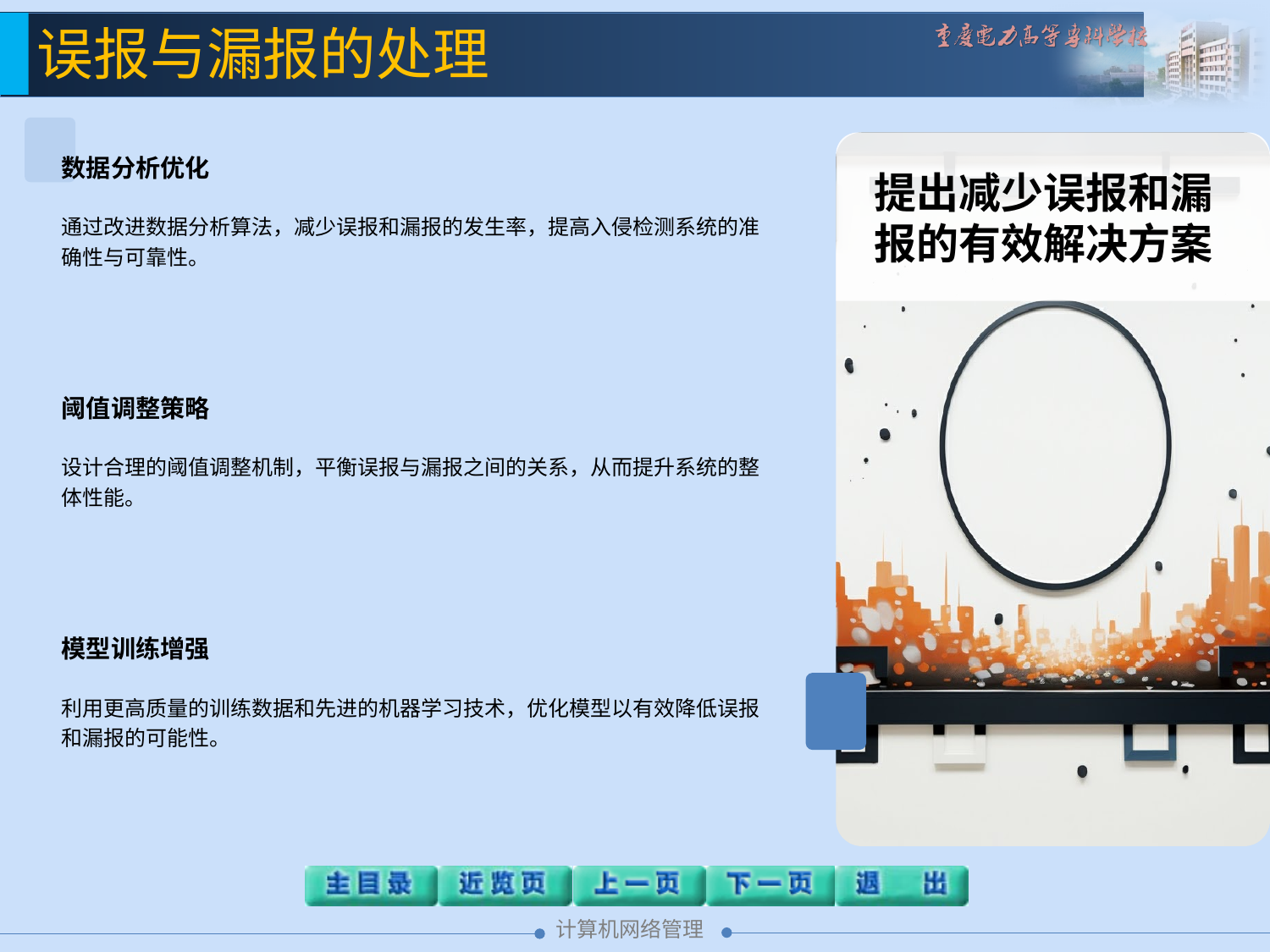

误报与漏报的处理

数据分析优化
通过改进数据分析算法，减少误报和漏报的发生率，提高入侵检测系统的准确性与可靠性。
阈值调整策略
设计合理的阈值调整机制，平衡误报与漏报之间的关系，从而提升系统的整体性能。
模型训练增强
利用更高质量的训练数据和先进的机器学习技术，优化模型以有效降低误报和漏报的可能性。

提出减少误报和漏报的有效解决方案